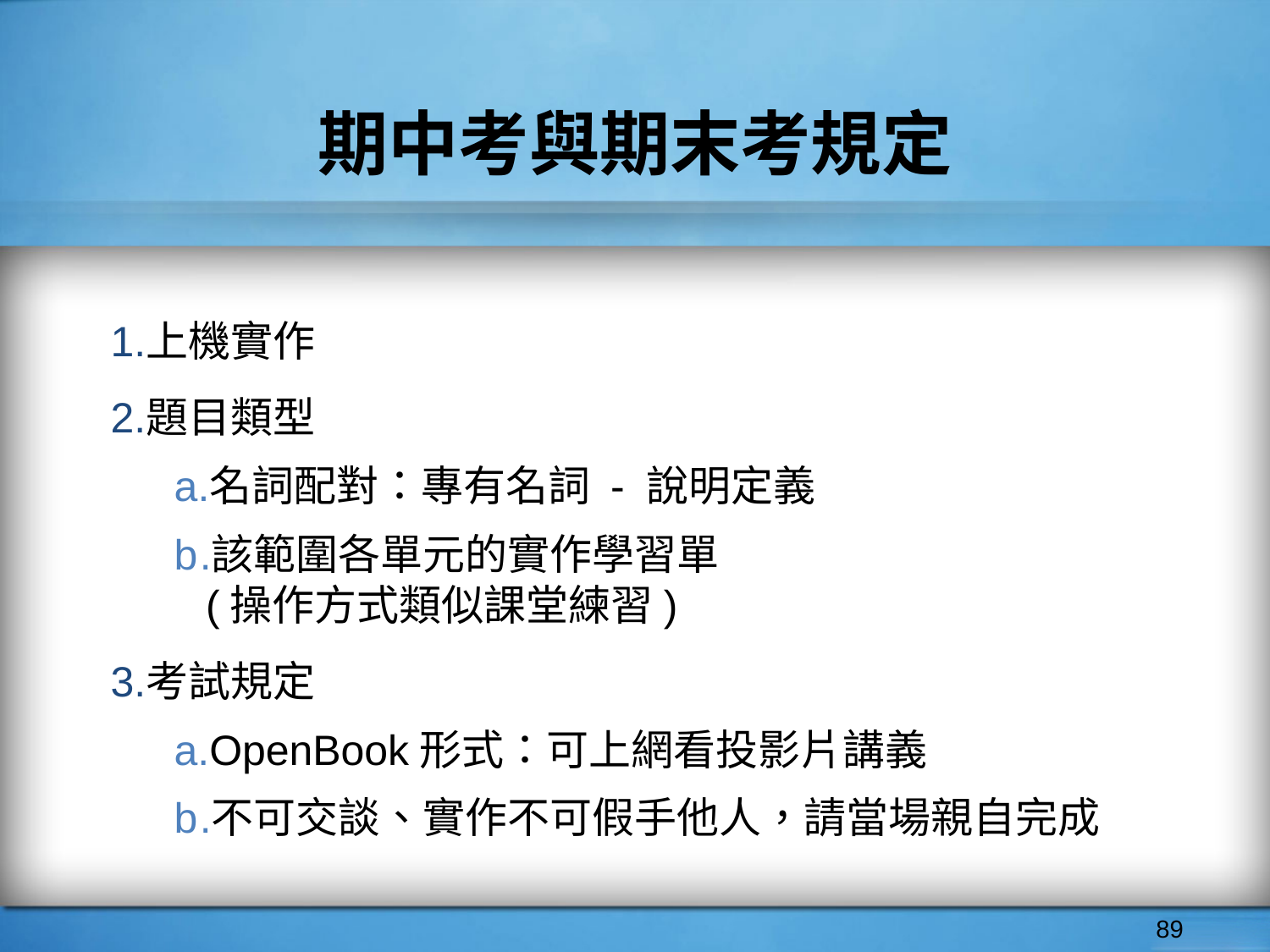

# 期中考與期末考規定
上機實作
題目類型
名詞配對：專有名詞 - 說明定義
該範圍各單元的實作學習單
(操作方式類似課堂練習)
考試規定
OpenBook形式：可上網看投影片講義
不可交談、實作不可假手他人，請當場親自完成
89